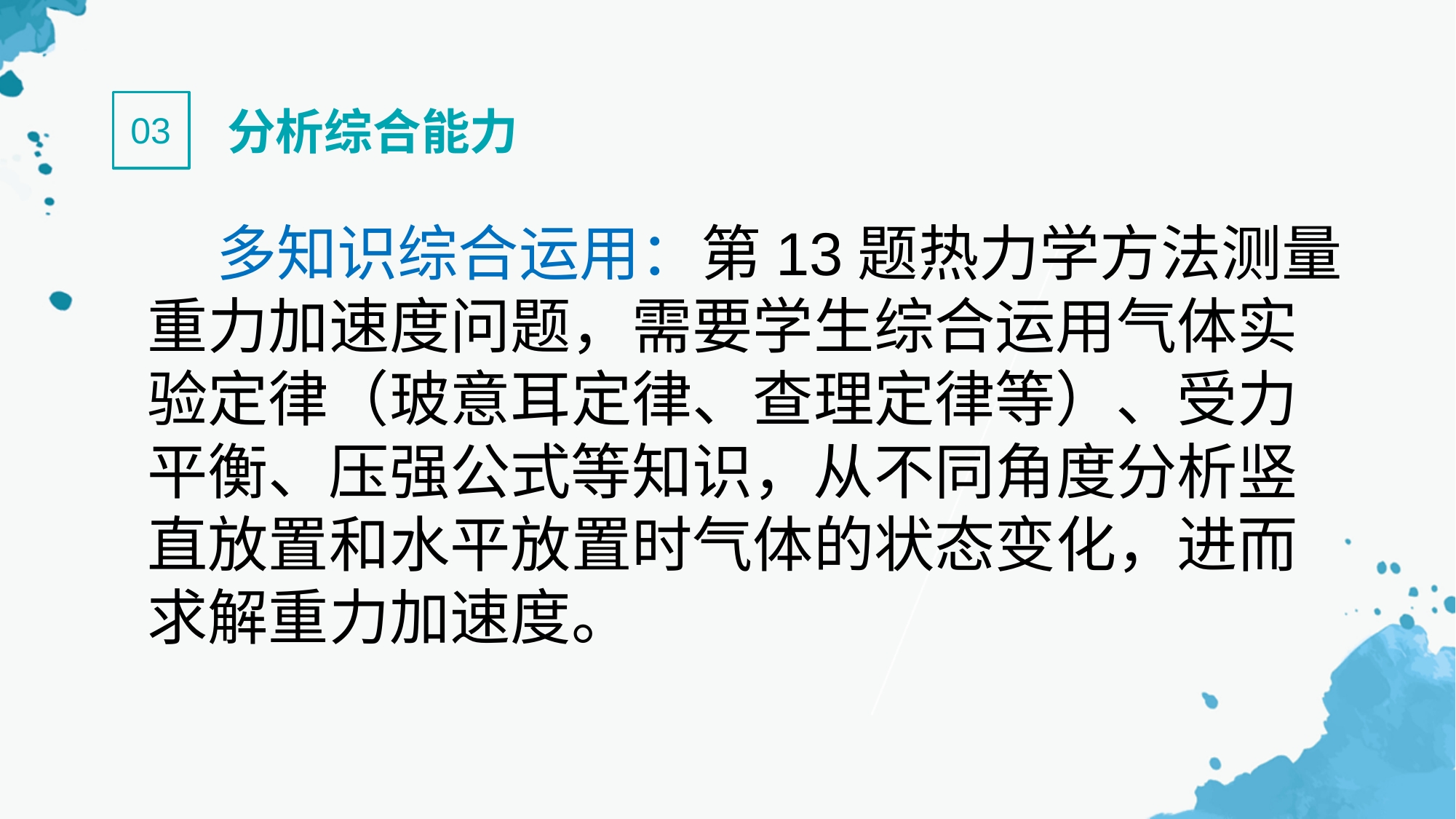

分析综合能力
03

    多知识综合运用：第13题热力学方法测量重力加速度问题，需要学生综合运用气体实验定律（玻意耳定律、查理定律等）、受力平衡、压强公式等知识，从不同角度分析竖直放置和水平放置时气体的状态变化，进而求解重力加速度。